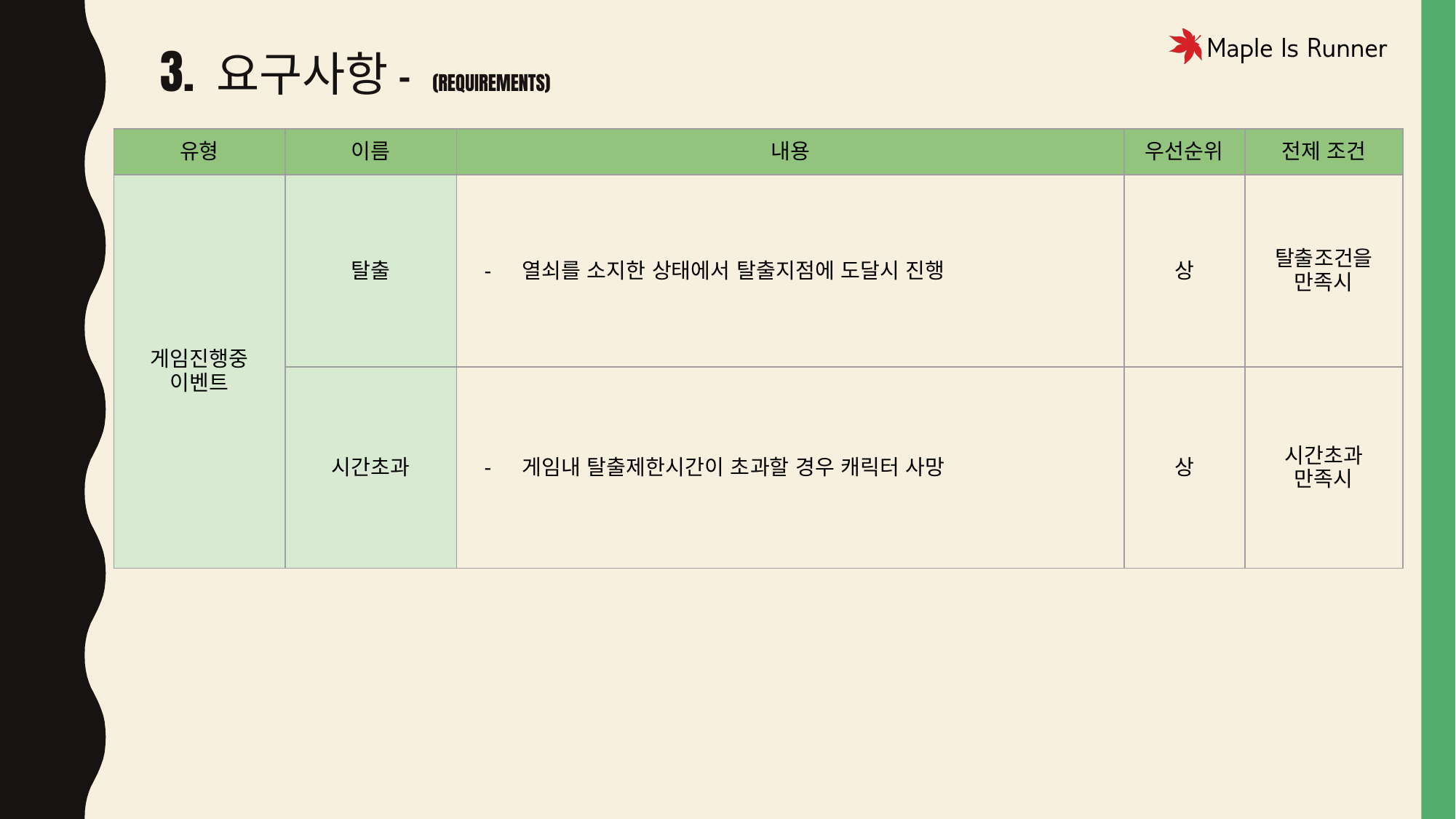

# 3. 요구사항 – (REQUIREMENTS)
| 유형 | 이름 | 내용 | 우선순위 | 전제 조건 |
| --- | --- | --- | --- | --- |
| 게임진행중 이벤트 | 탈출 | 열쇠를 소지한 상태에서 탈출지점에 도달시 진행 | 상 | 탈출조건을 만족시 |
|  | 시간초과 | 게임내 탈출제한시간이 초과할 경우 캐릭터 사망 | 상 | 시간초과 만족시 |